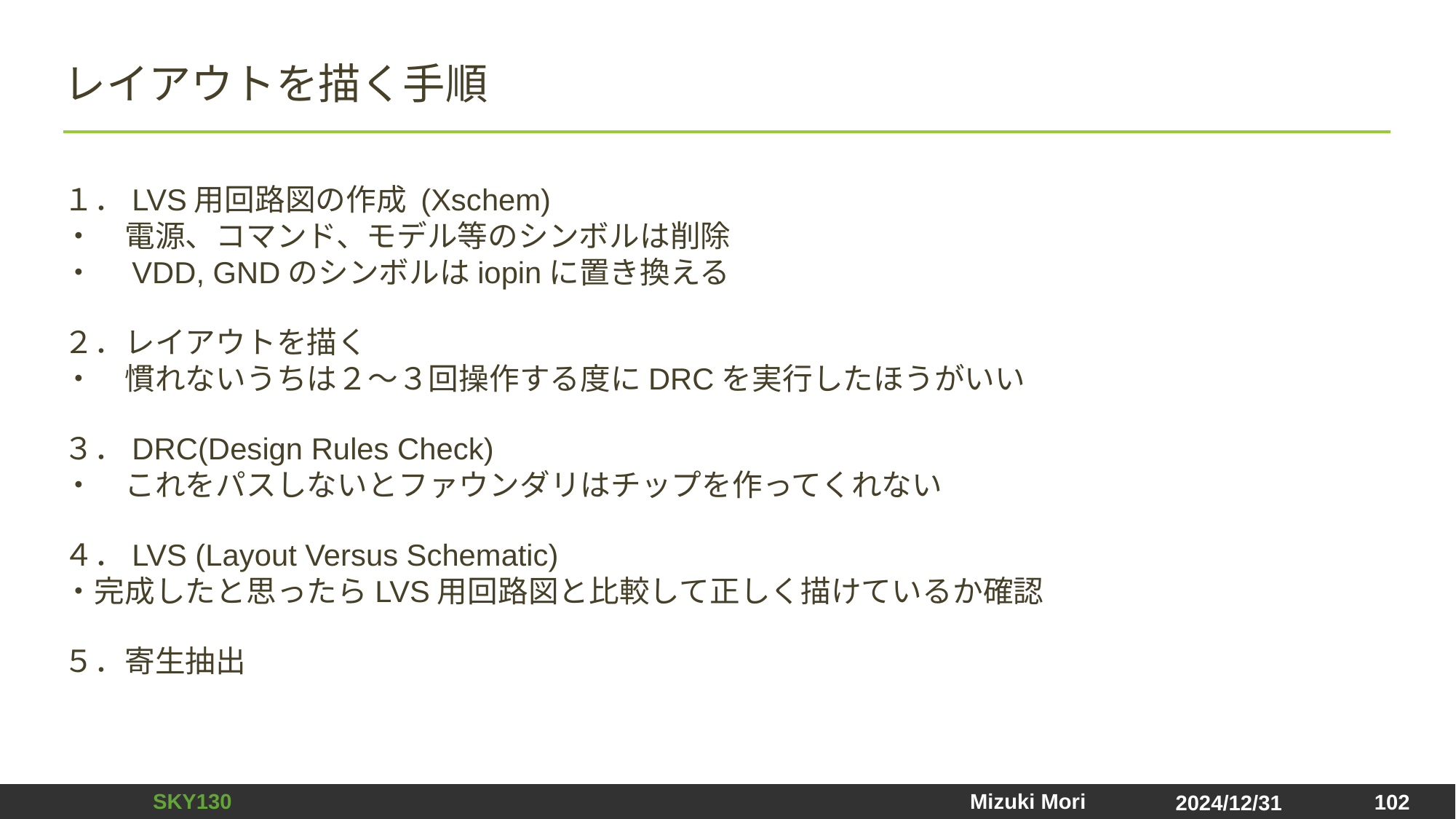

# レイアウトを描く手順
１．LVS用回路図の作成 (Xschem)
・　電源、コマンド、モデル等のシンボルは削除
・　VDD, GNDのシンボルはiopinに置き換える
２．レイアウトを描く
・　慣れないうちは２～３回操作する度にDRCを実行したほうがいい
３．DRC(Design Rules Check)
・　これをパスしないとファウンダリはチップを作ってくれない
４．LVS (Layout Versus Schematic)
・完成したと思ったらLVS用回路図と比較して正しく描けているか確認
５．寄生抽出
102
2024/12/31